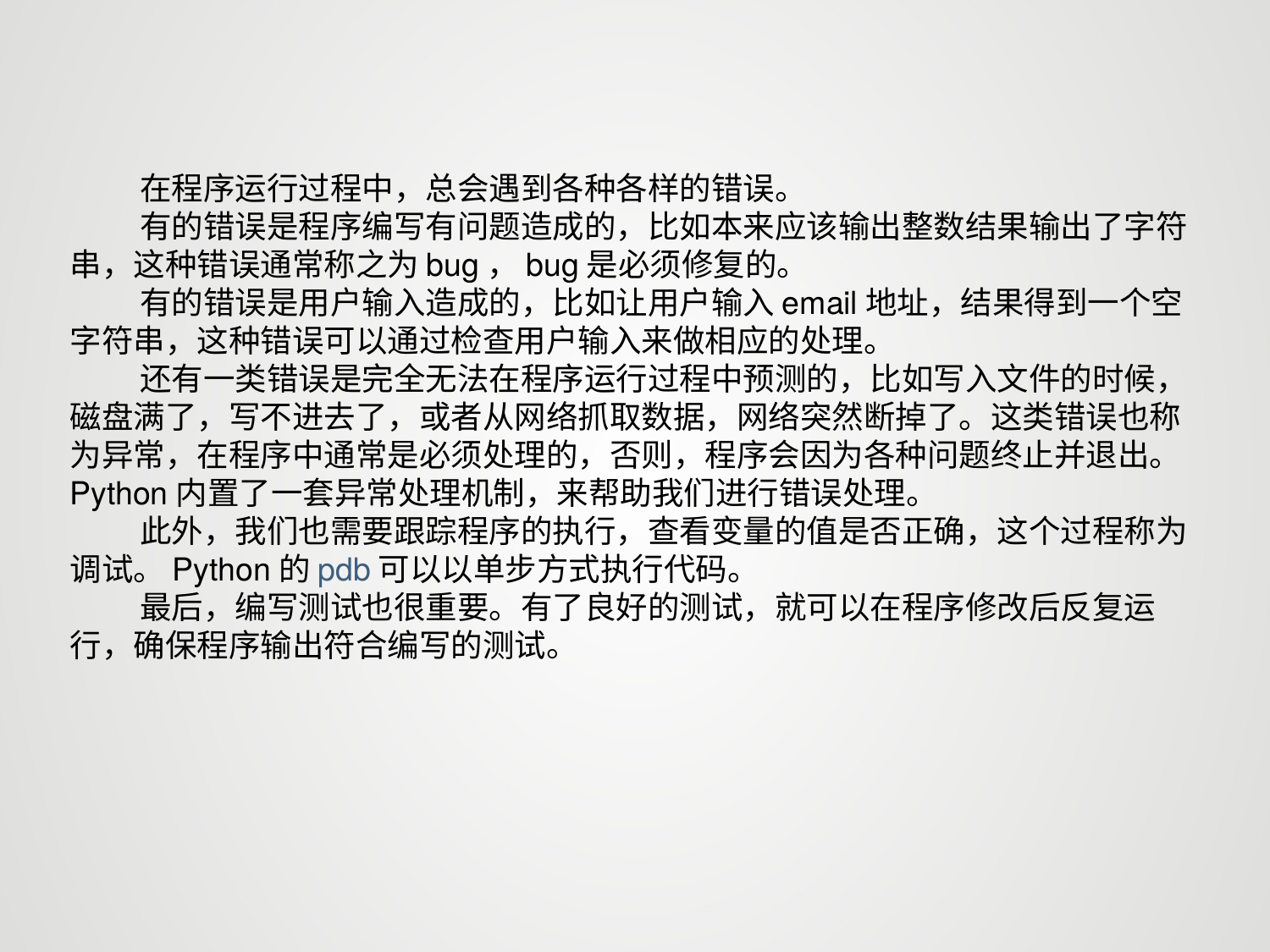

在程序运行过程中，总会遇到各种各样的错误。
       有的错误是程序编写有问题造成的，比如本来应该输出整数结果输出了字符串，这种错误通常称之为bug，bug是必须修复的。
       有的错误是用户输入造成的，比如让用户输入email地址，结果得到一个空字符串，这种错误可以通过检查用户输入来做相应的处理。
       还有一类错误是完全无法在程序运行过程中预测的，比如写入文件的时候，磁盘满了，写不进去了，或者从网络抓取数据，网络突然断掉了。这类错误也称为异常，在程序中通常是必须处理的，否则，程序会因为各种问题终止并退出。
Python内置了一套异常处理机制，来帮助我们进行错误处理。
       此外，我们也需要跟踪程序的执行，查看变量的值是否正确，这个过程称为调试。Python的pdb可以以单步方式执行代码。
       最后，编写测试也很重要。有了良好的测试，就可以在程序修改后反复运行，确保程序输出符合编写的测试。